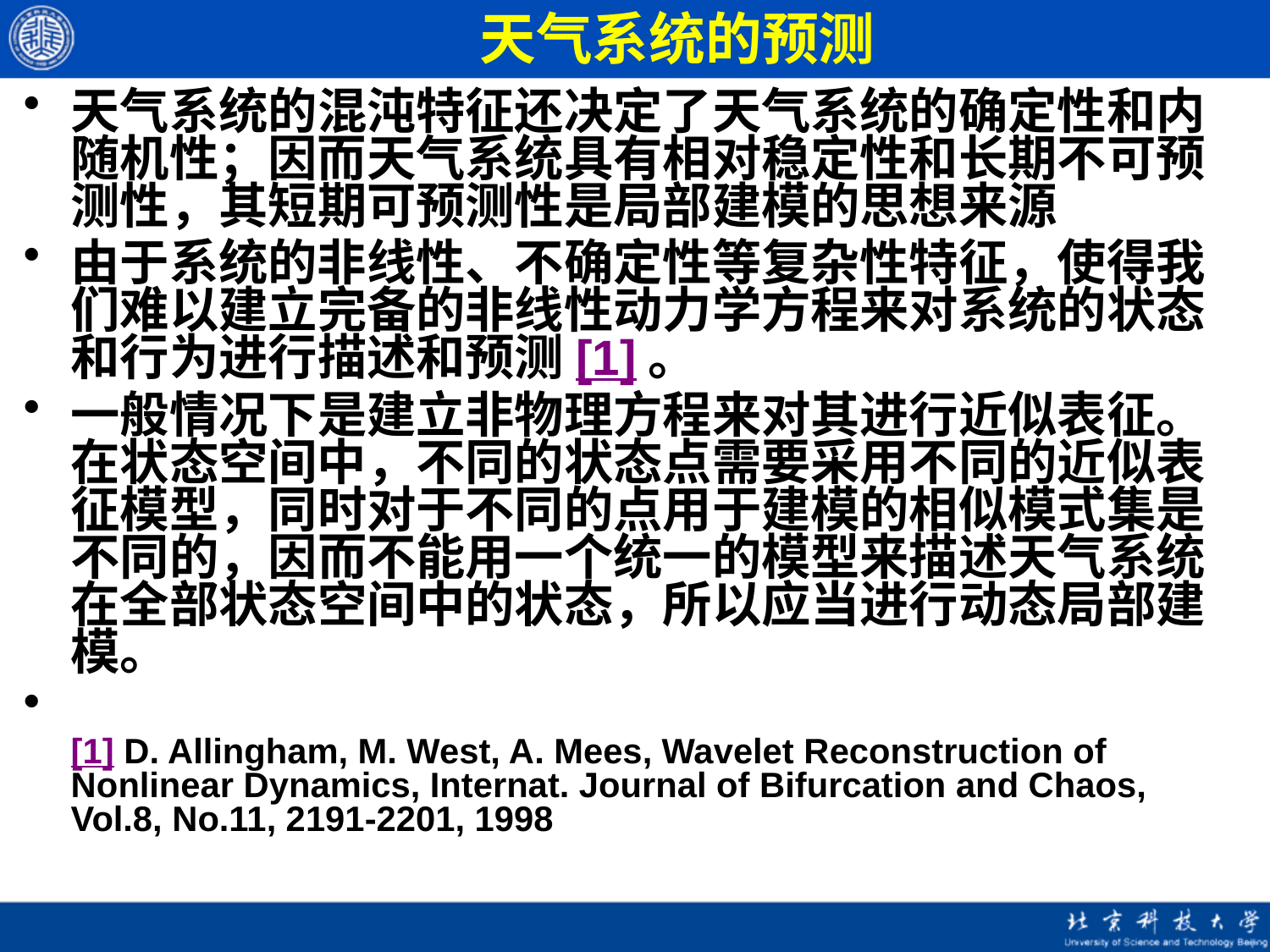

# 天气系统的预测
天气系统的混沌特征还决定了天气系统的确定性和内随机性；因而天气系统具有相对稳定性和长期不可预测性，其短期可预测性是局部建模的思想来源
由于系统的非线性、不确定性等复杂性特征，使得我们难以建立完备的非线性动力学方程来对系统的状态和行为进行描述和预测[1]。
一般情况下是建立非物理方程来对其进行近似表征。在状态空间中，不同的状态点需要采用不同的近似表征模型，同时对于不同的点用于建模的相似模式集是不同的，因而不能用一个统一的模型来描述天气系统在全部状态空间中的状态，所以应当进行动态局部建模。
[1] D. Allingham, M. West, A. Mees, Wavelet Reconstruction of Nonlinear Dynamics, Internat. Journal of Bifurcation and Chaos, Vol.8, No.11, 2191-2201, 1998